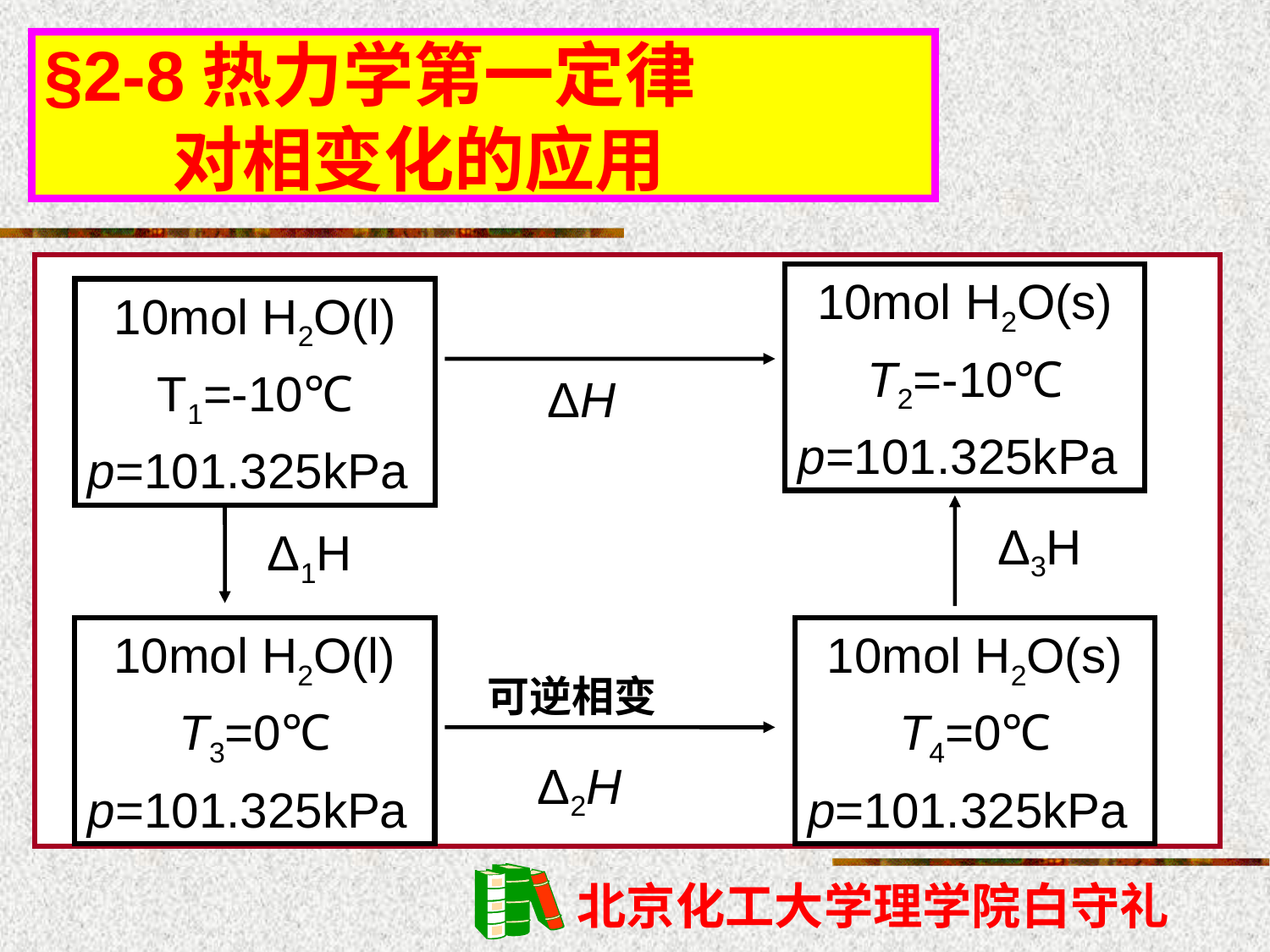

§2-8热力学第一定律
     对相变化的应用

10mol H2O(s)
T2=-10℃
p=101.325kPa
10mol H2O(l)
T1=-10℃
p=101.325kPa

ΔH

Δ3H
Δ1H
10mol H2O(l)
T3=0℃
p=101.325kPa
10mol H2O(s)
T4=0℃
p=101.325kPa
可逆相变

Δ2H